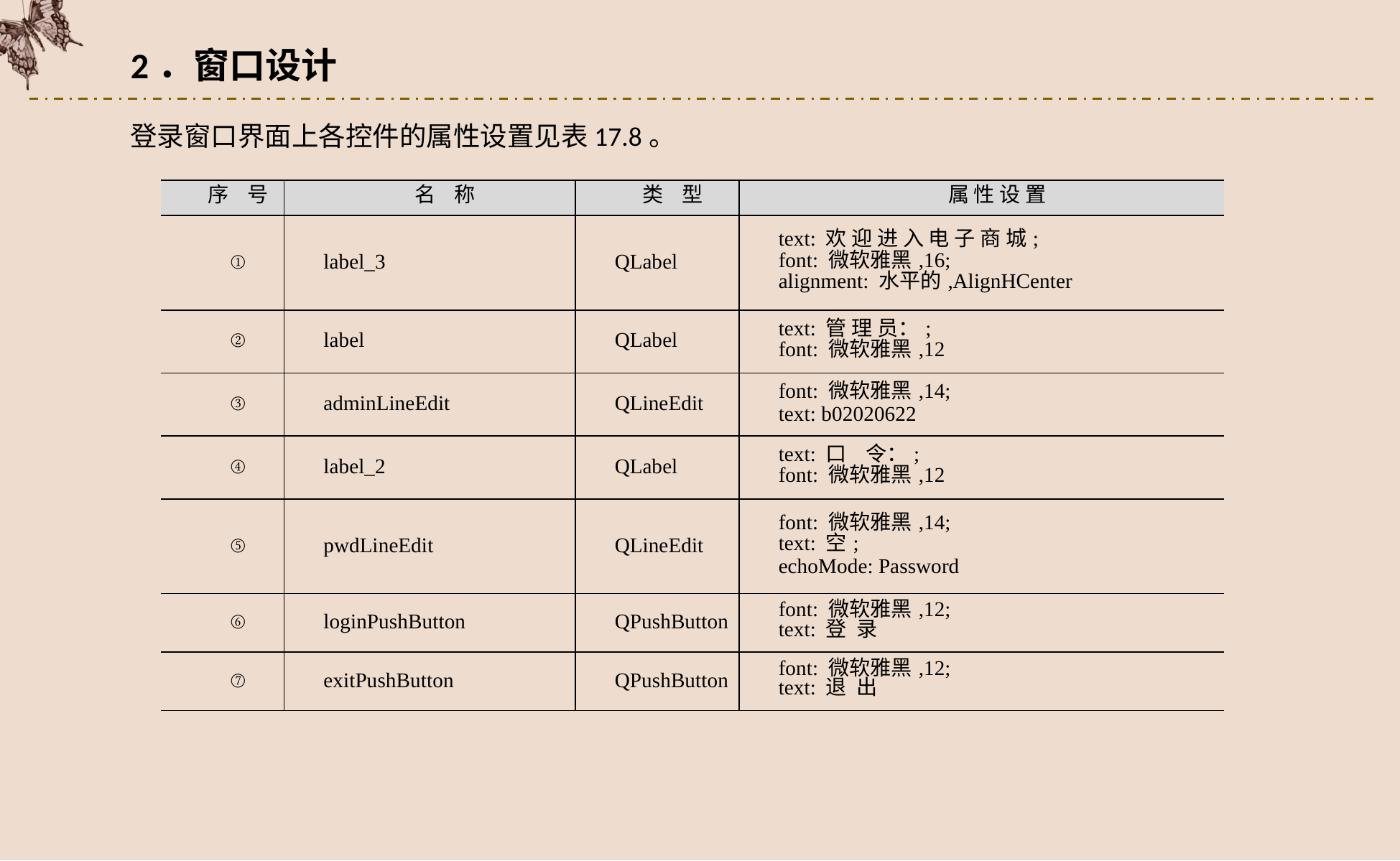

2．窗口设计
登录窗口界面上各控件的属性设置见表17.8。
| 序 号 | 名 称 | 类 型 | 属 性 设 置 |
| --- | --- | --- | --- |
| ① | label\_3 | QLabel | text: 欢 迎 进 入 电 子 商 城; font: 微软雅黑,16; alignment: 水平的,AlignHCenter |
| ② | label | QLabel | text: 管 理 员：; font: 微软雅黑,12 |
| ③ | adminLineEdit | QLineEdit | font: 微软雅黑,14; text: b02020622 |
| ④ | label\_2 | QLabel | text: 口 令：; font: 微软雅黑,12 |
| ⑤ | pwdLineEdit | QLineEdit | font: 微软雅黑,14; text: 空; echoMode: Password |
| ⑥ | loginPushButton | QPushButton | font: 微软雅黑,12; text: 登 录 |
| ⑦ | exitPushButton | QPushButton | font: 微软雅黑,12; text: 退 出 |